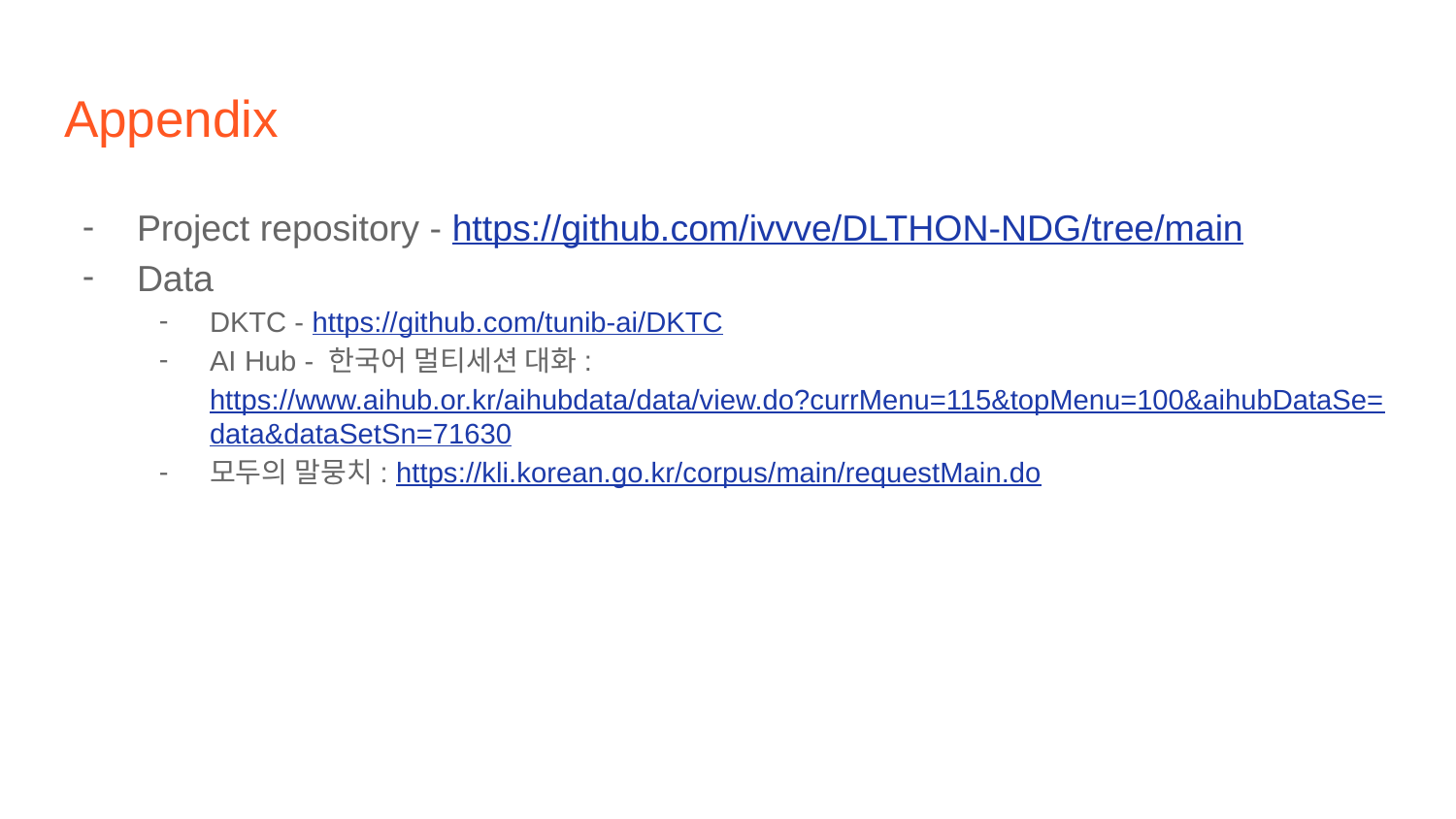

# Appendix
Project repository - https://github.com/ivvve/DLTHON-NDG/tree/main
Data
DKTC - https://github.com/tunib-ai/DKTC
AI Hub - 한국어 멀티세션 대화: https://www.aihub.or.kr/aihubdata/data/view.do?currMenu=115&topMenu=100&aihubDataSe=data&dataSetSn=71630
모두의 말뭉치: https://kli.korean.go.kr/corpus/main/requestMain.do